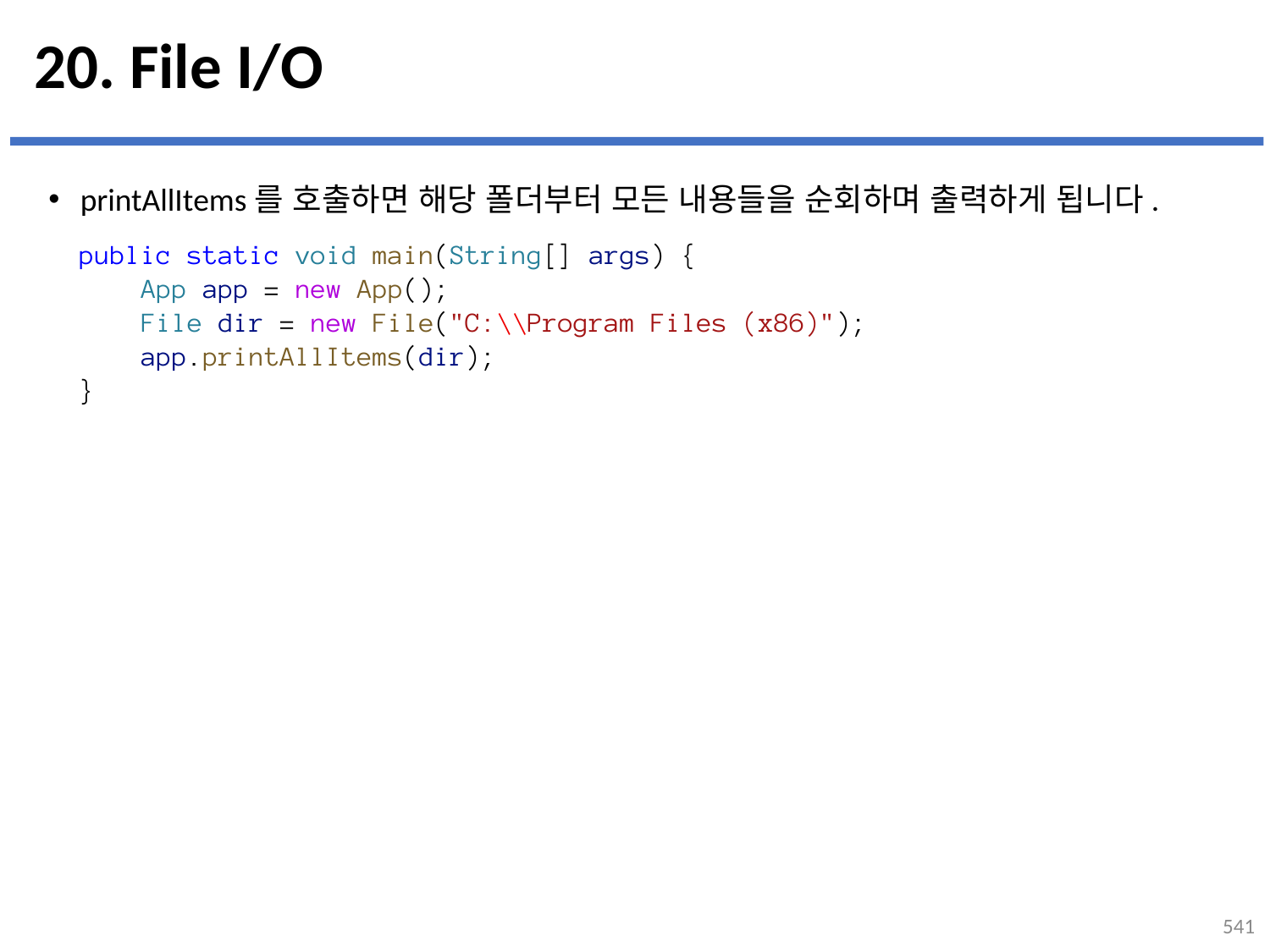

# 20. File I/O
printAllItems를 호출하면 해당 폴더부터 모든 내용들을 순회하며 출력하게 됩니다.
public static void main(String[] args) {
    App app = new App();
    File dir = new File("C:\\Program Files (x86)");
    app.printAllItems(dir);
}
541